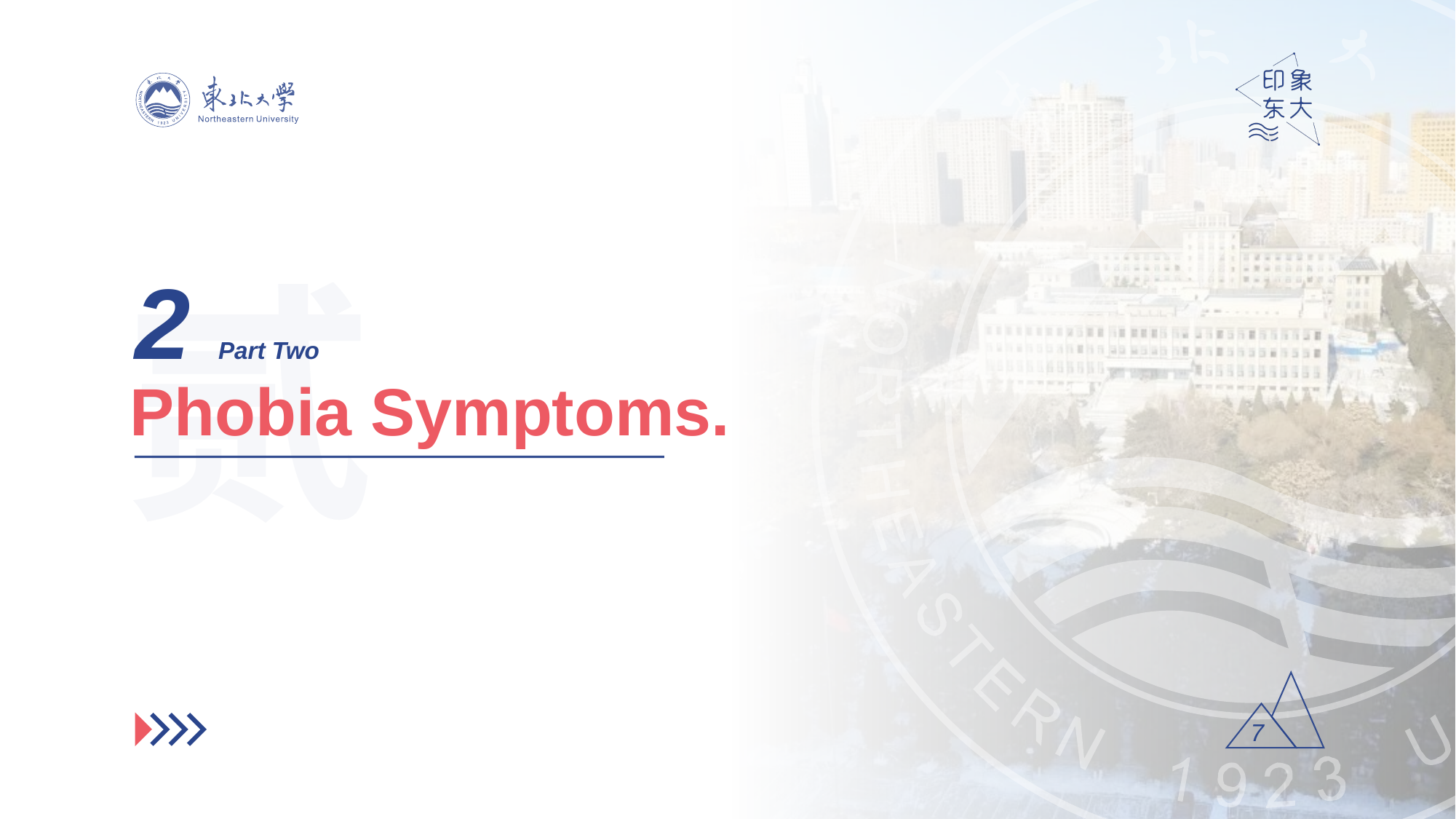

贰
2 Part Two
Phobia Symptoms.
7